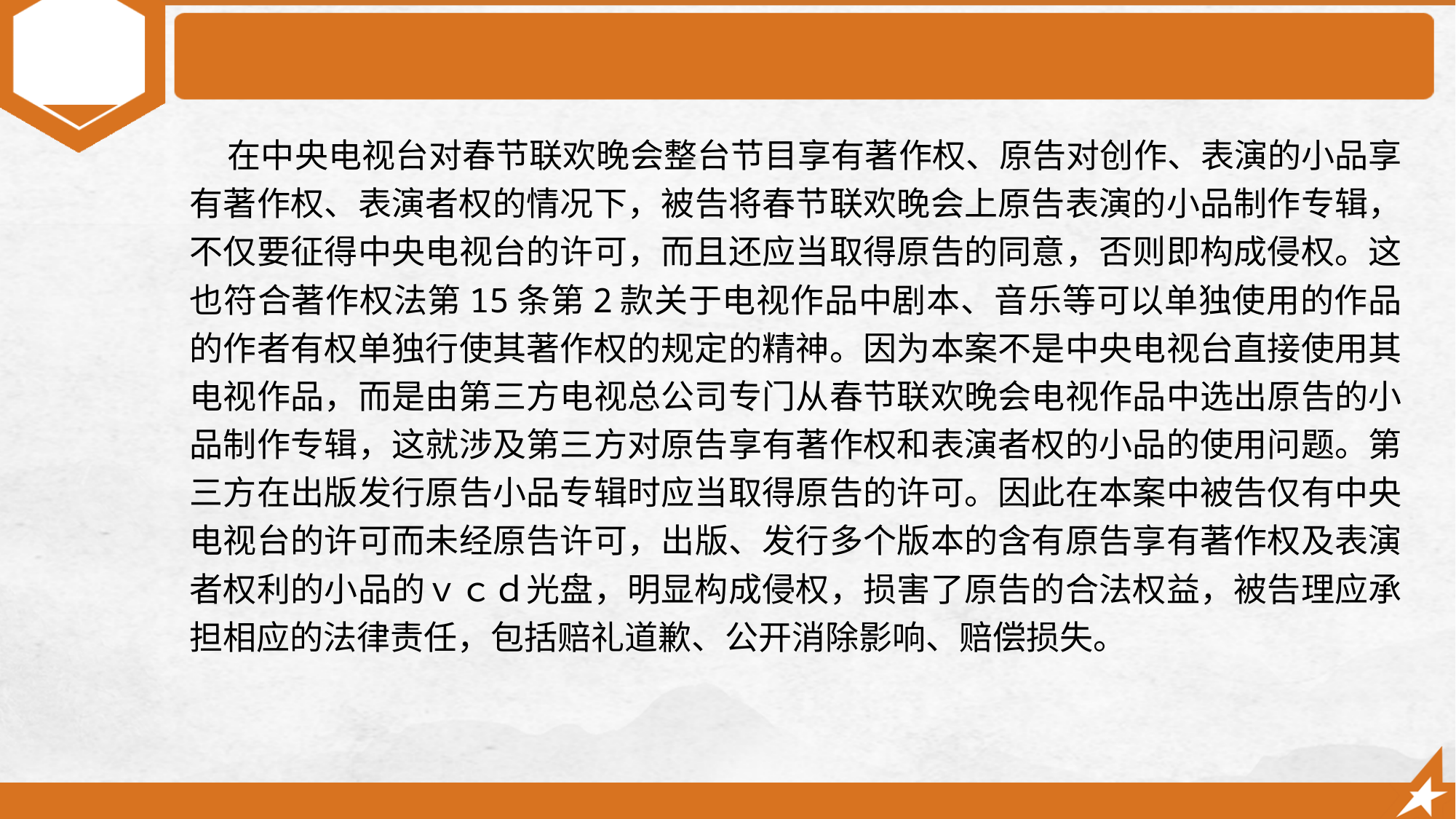

在中央电视台对春节联欢晚会整台节目享有著作权、原告对创作、表演的小品享有著作权、表演者权的情况下，被告将春节联欢晚会上原告表演的小品制作专辑，不仅要征得中央电视台的许可，而且还应当取得原告的同意，否则即构成侵权。这也符合著作权法第15条第2款关于电视作品中剧本、音乐等可以单独使用的作品的作者有权单独行使其著作权的规定的精神。因为本案不是中央电视台直接使用其电视作品，而是由第三方电视总公司专门从春节联欢晚会电视作品中选出原告的小品制作专辑，这就涉及第三方对原告享有著作权和表演者权的小品的使用问题。第三方在出版发行原告小品专辑时应当取得原告的许可。因此在本案中被告仅有中央电视台的许可而未经原告许可，出版、发行多个版本的含有原告享有著作权及表演者权利的小品的ｖｃｄ光盘，明显构成侵权，损害了原告的合法权益，被告理应承担相应的法律责任，包括赔礼道歉、公开消除影响、赔偿损失。